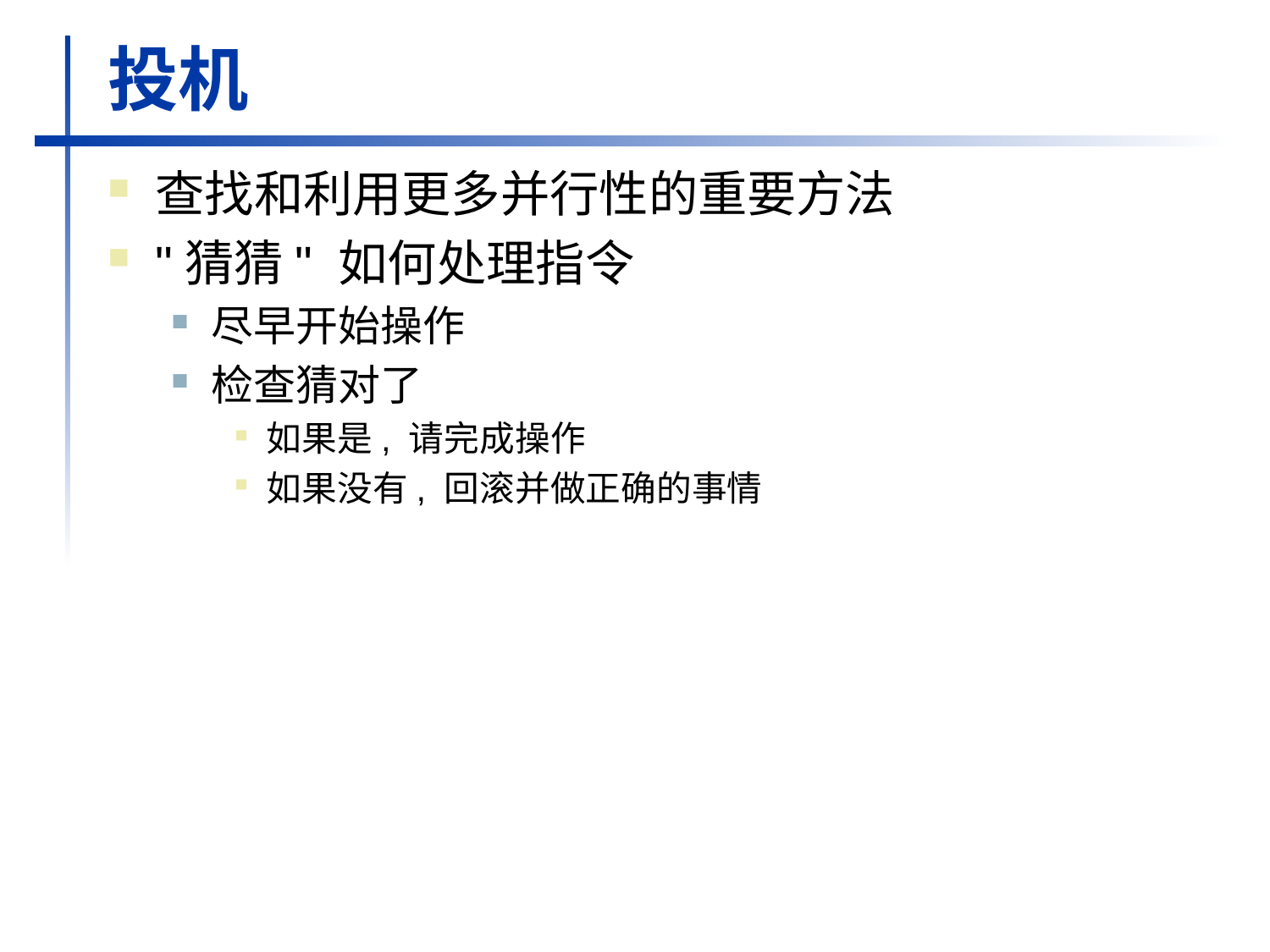

# 投机
查找和利用更多并行性的重要方法
"猜猜" 如何处理指令
尽早开始操作
检查猜对了
如果是, 请完成操作
如果没有, 回滚并做正确的事情